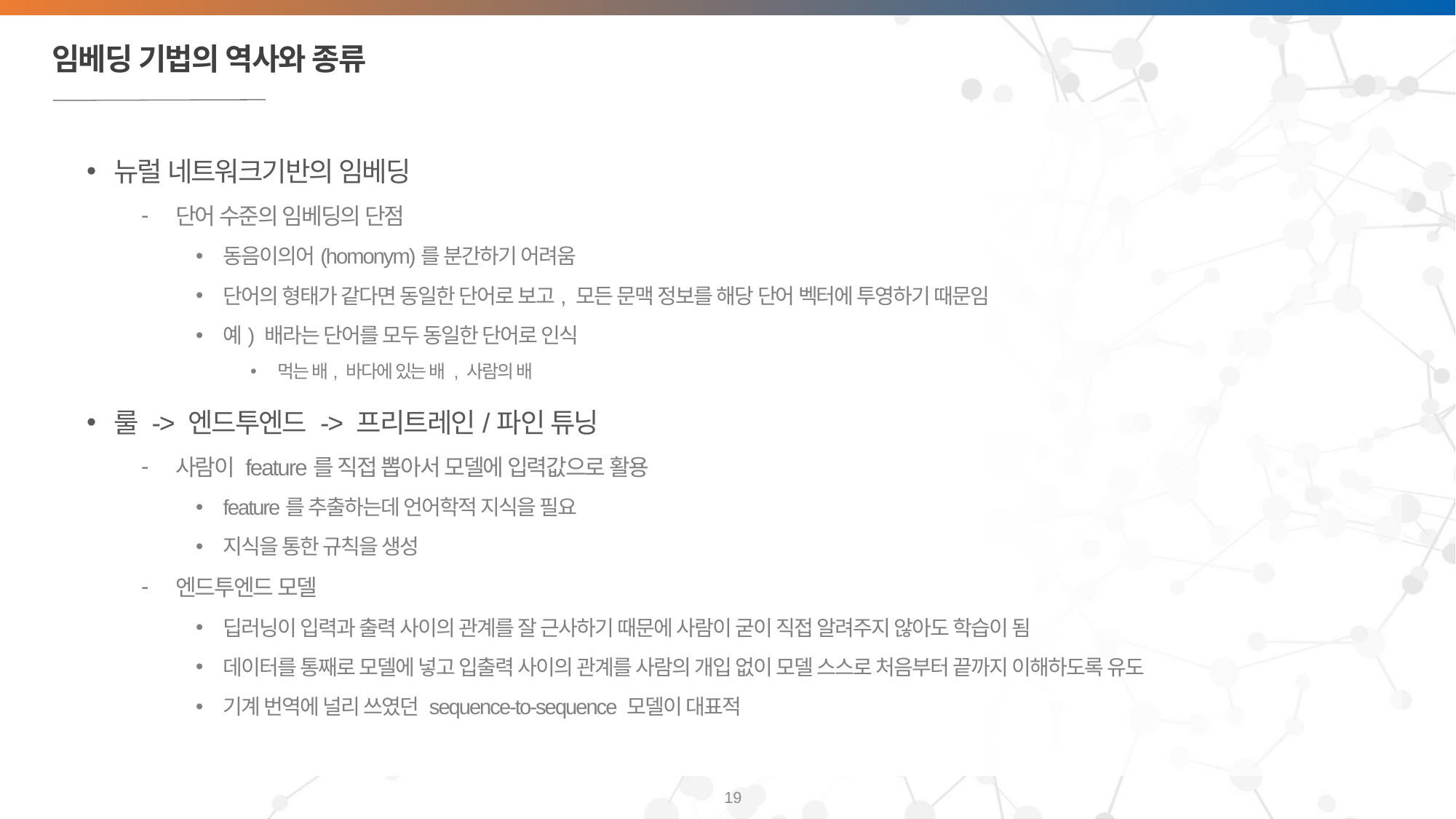

# 임베딩 기법의 역사와 종류

뉴럴 네트워크기반의 임베딩
단어 수준의 임베딩의 단점
동음이의어(homonym)를 분간하기 어려움
단어의 형태가 같다면 동일한 단어로 보고, 모든 문맥 정보를 해당 단어 벡터에 투영하기 때문임
예) 배라는 단어를 모두 동일한 단어로 인식
먹는 배, 바다에 있는 배 , 사람의 배
룰 -> 엔드투엔드 -> 프리트레인/파인 튜닝
사람이 feature를 직접 뽑아서 모델에 입력값으로 활용
feature를 추출하는데 언어학적 지식을 필요
지식을 통한 규칙을 생성
엔드투엔드 모델
딥러닝이 입력과 출력 사이의 관계를 잘 근사하기 때문에 사람이 굳이 직접 알려주지 않아도 학습이 됨
데이터를 통째로 모델에 넣고 입출력 사이의 관계를 사람의 개입 없이 모델 스스로 처음부터 끝까지 이해하도록 유도
기계 번역에 널리 쓰였던 sequence-to-sequence 모델이 대표적

19